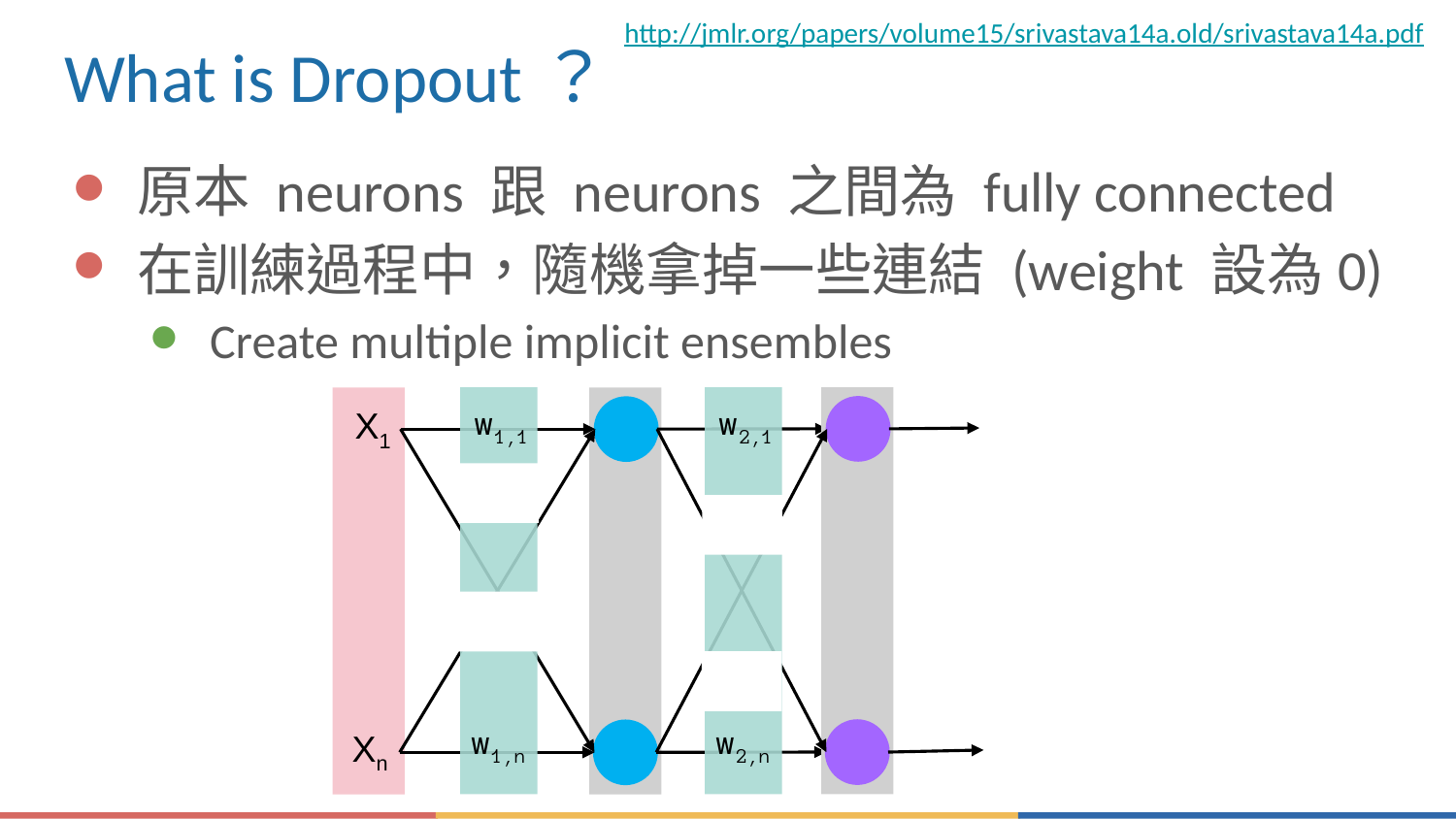

http://jmlr.org/papers/volume15/srivastava14a.old/srivastava14a.pdf
# What is Dropout？
原本 neurons 跟 neurons 之間為 fully connected
在訓練過程中，隨機拿掉一些連結 (weight 設為0)
Create multiple implicit ensembles

w1,1
w1,n

w2,1
w2,n

X1

Xn